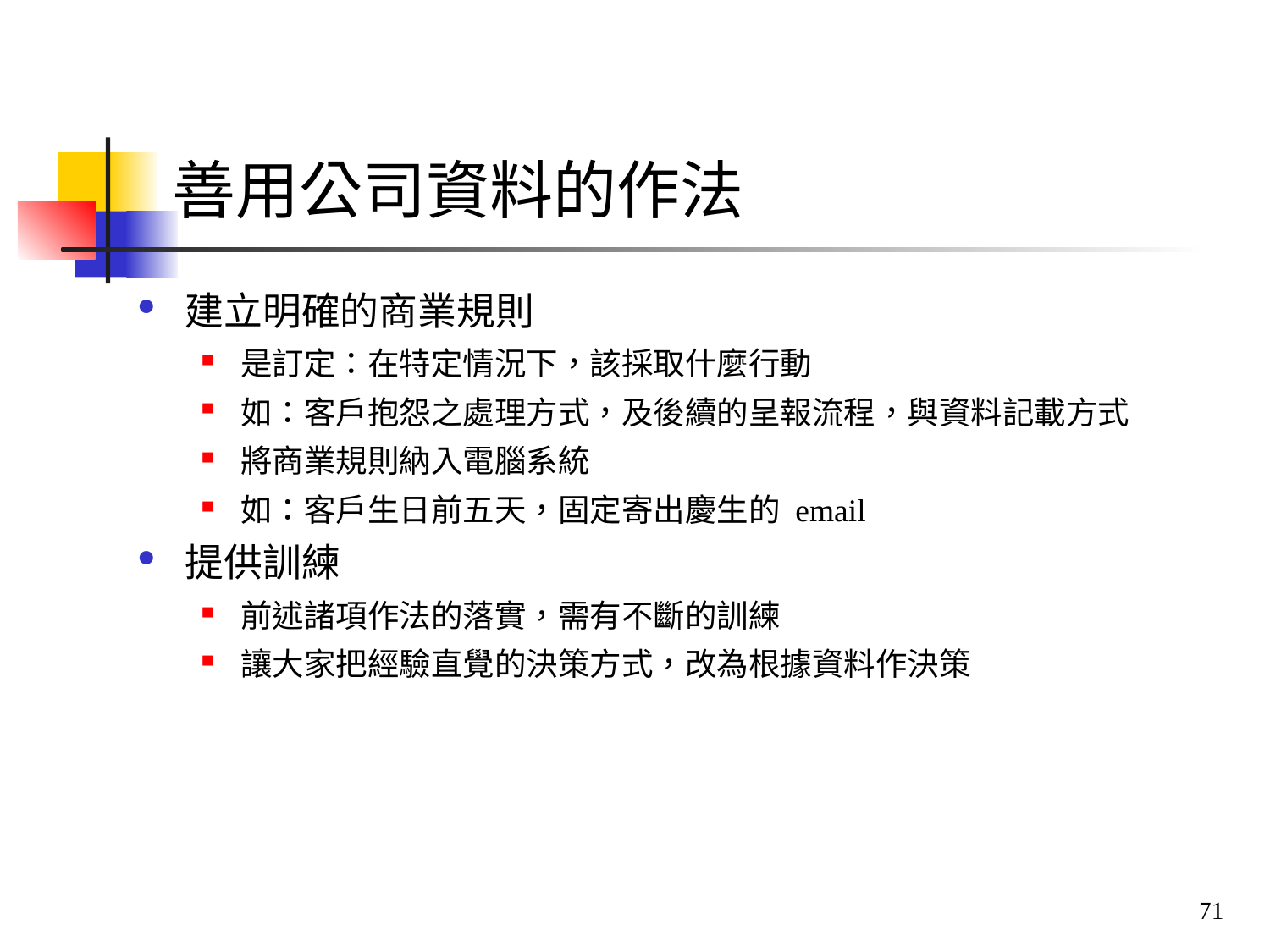

# 善用公司資料的作法
建立明確的商業規則
是訂定：在特定情況下，該採取什麼行動
如：客戶抱怨之處理方式，及後續的呈報流程，與資料記載方式
將商業規則納入電腦系統
如：客戶生日前五天，固定寄出慶生的 email
提供訓練
前述諸項作法的落實，需有不斷的訓練
讓大家把經驗直覺的決策方式，改為根據資料作決策